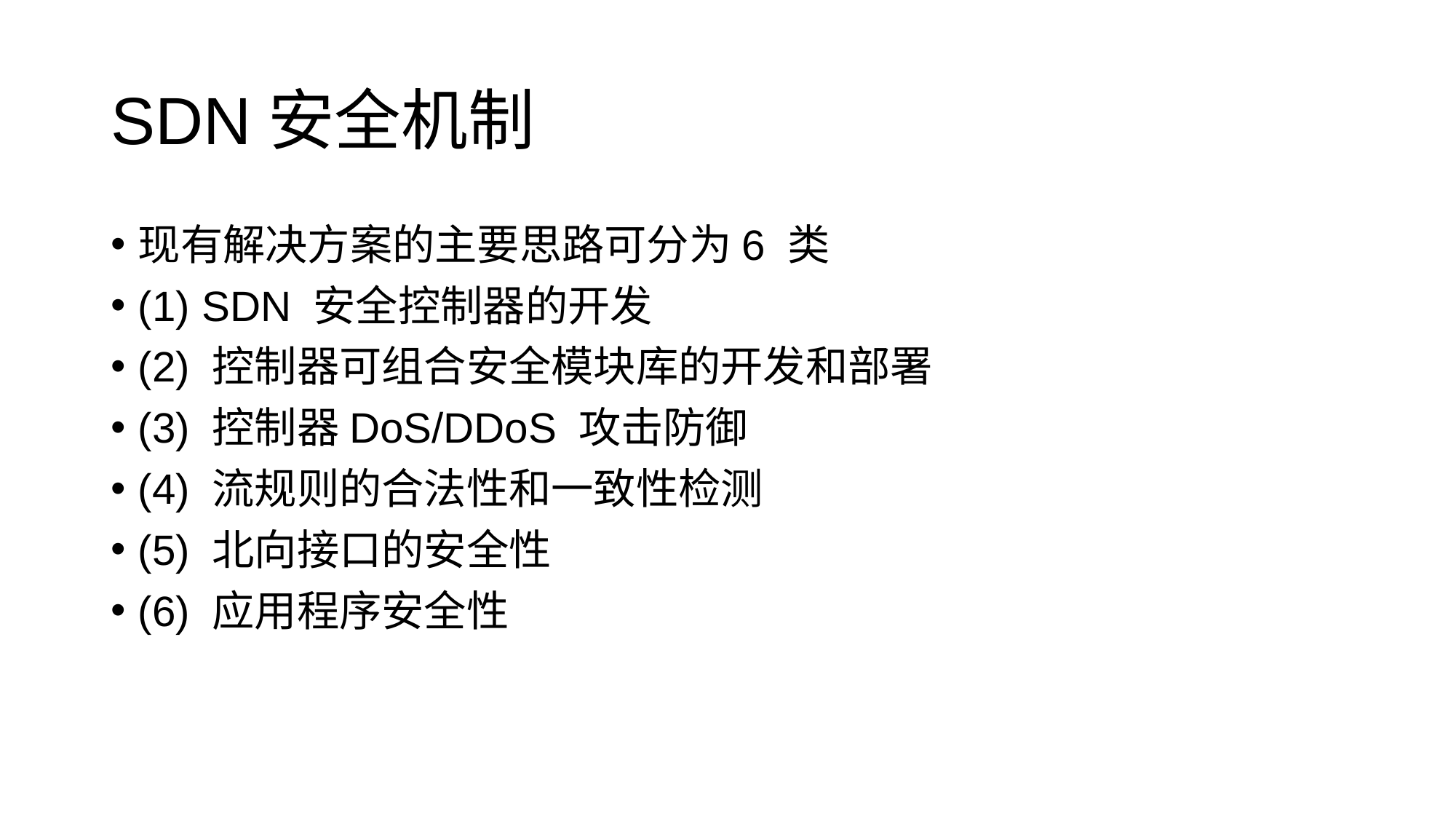

# SDN安全机制
现有解决方案的主要思路可分为6 类
(1) SDN 安全控制器的开发
(2) 控制器可组合安全模块库的开发和部署
(3) 控制器DoS/DDoS 攻击防御
(4) 流规则的合法性和一致性检测
(5) 北向接口的安全性
(6) 应用程序安全性